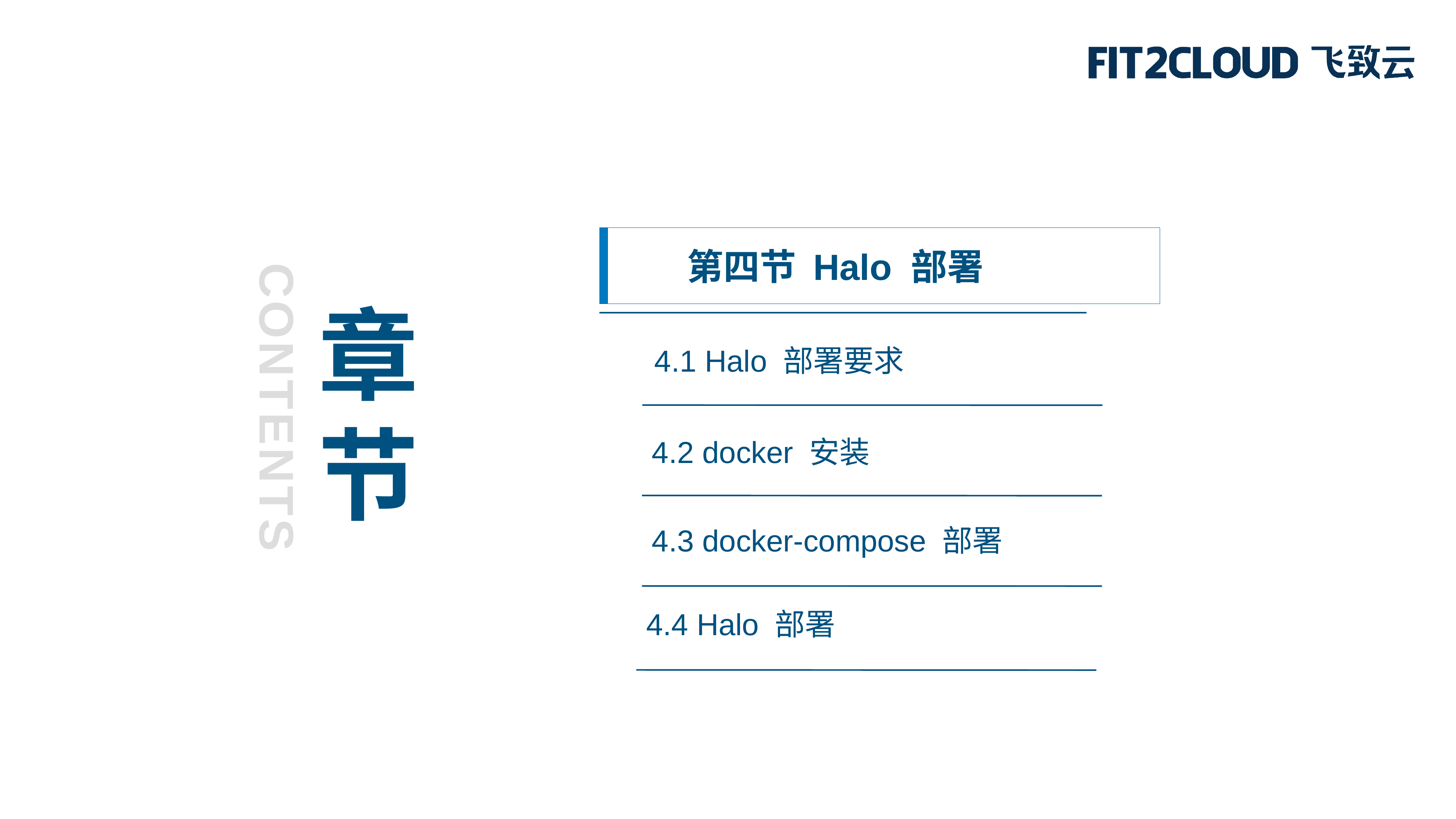

第四节 Halo 部署
章
节

4.1 Halo 部署要求
CONTENTS

4.2 docker 安装

4.3 docker-compose 部署
4.4 Halo 部署